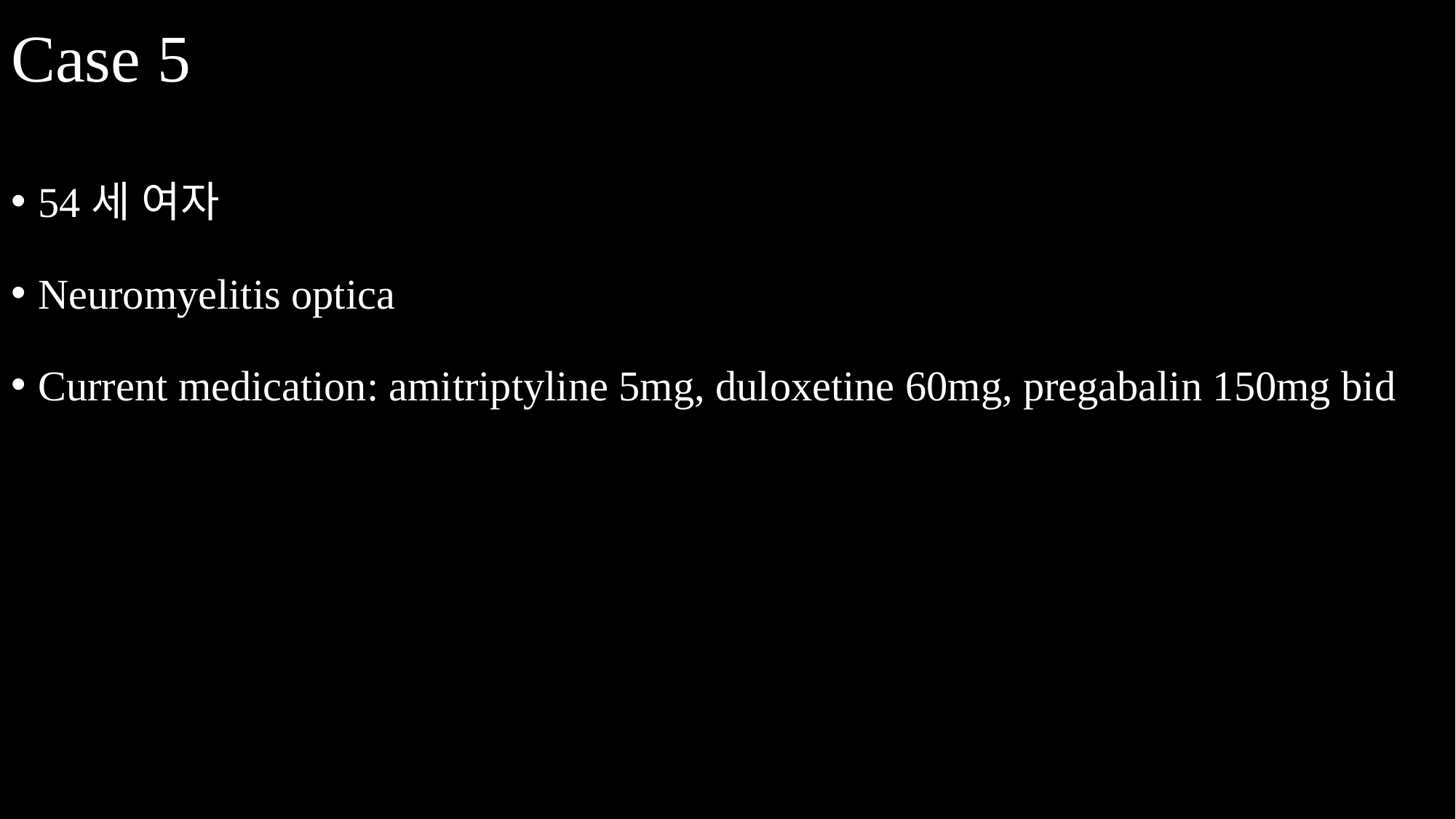

# Case 5
54세 여자
Neuromyelitis optica
Current medication: amitriptyline 5mg, duloxetine 60mg, pregabalin 150mg bid